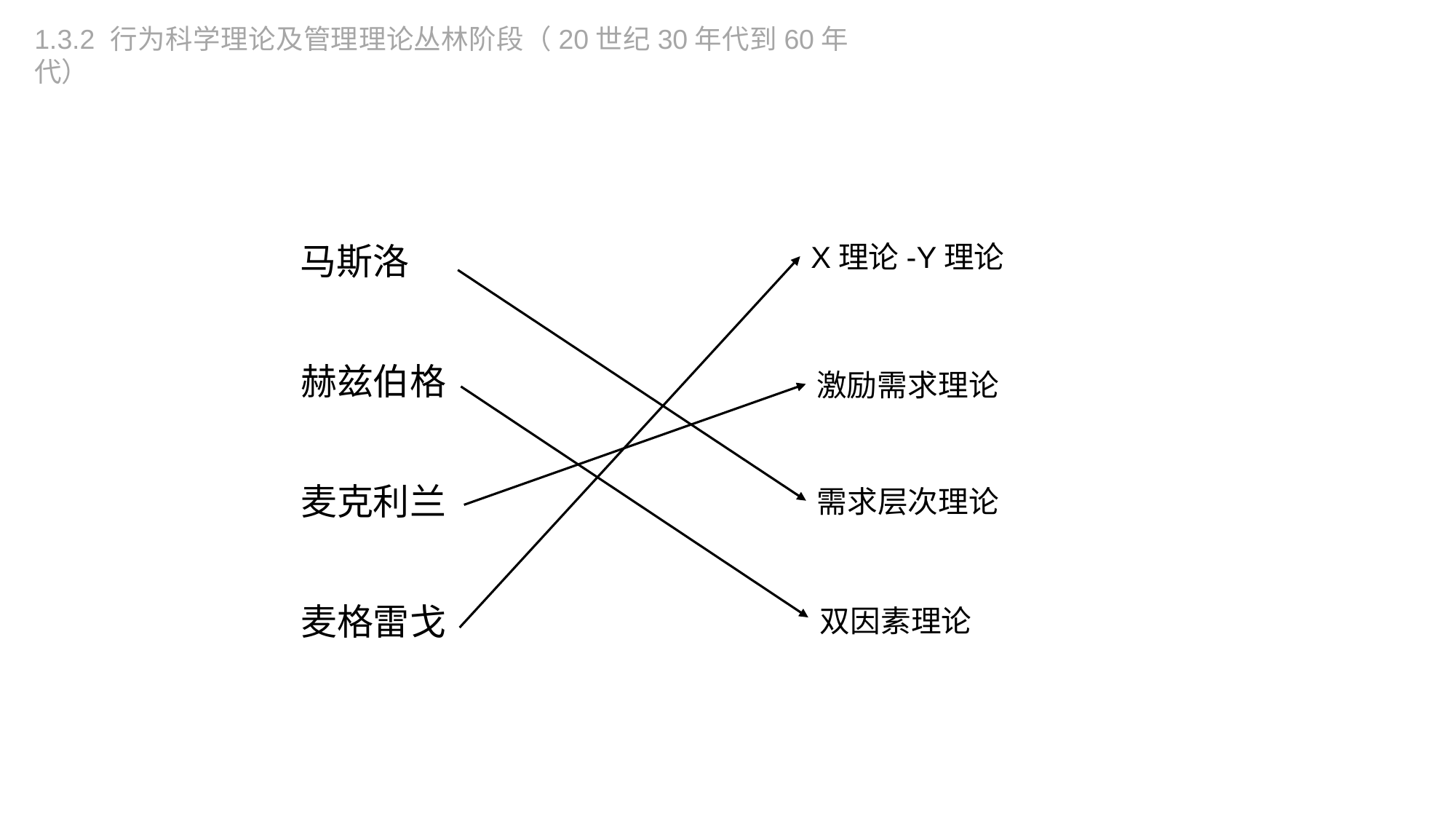

1.3.2 行为科学理论及管理理论丛林阶段（20世纪30年代到60年代）
马斯洛
X理论-Y理论
赫兹伯格
激励需求理论
麦克利兰
需求层次理论
麦格雷戈
双因素理论